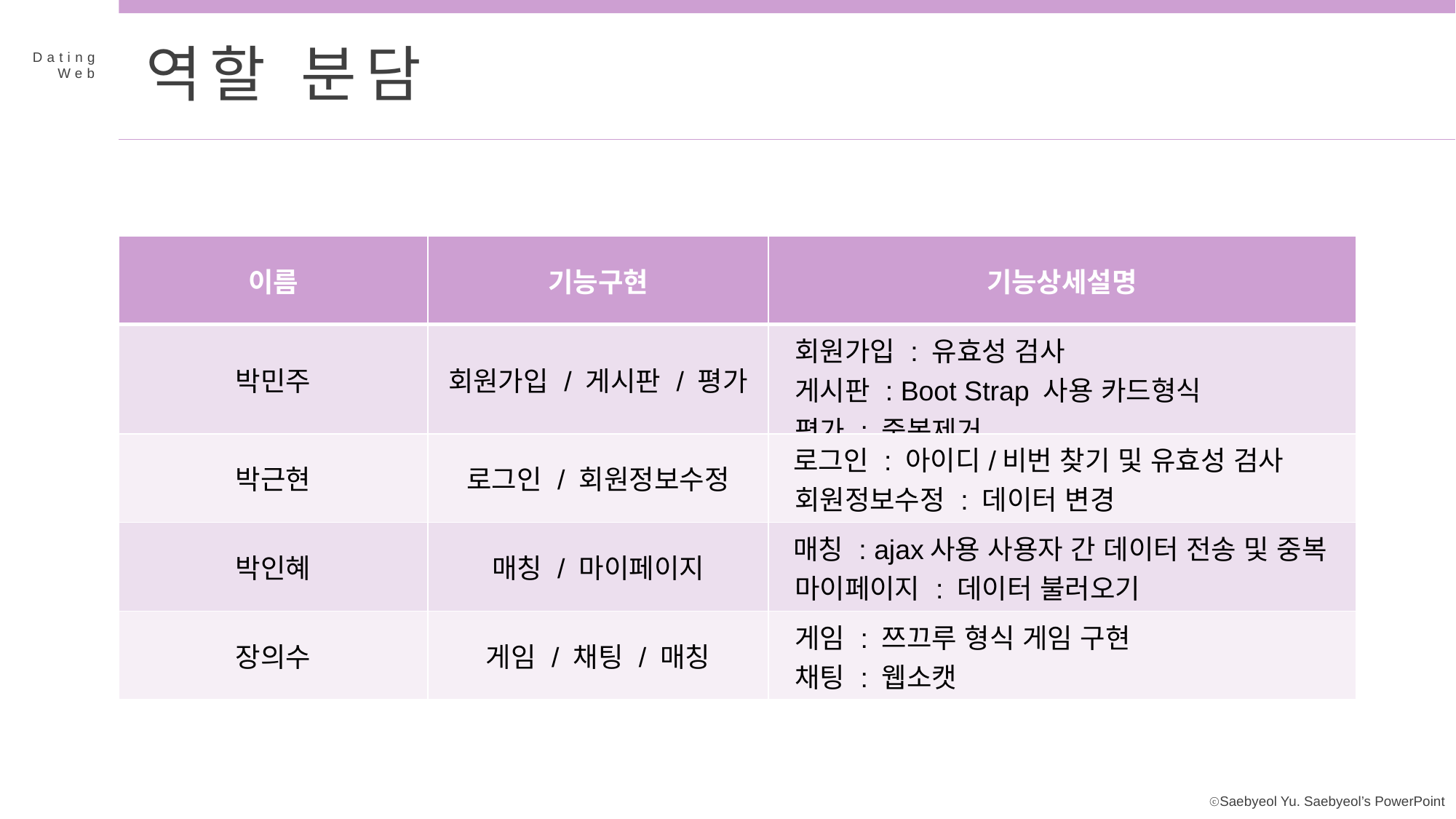

역할 분담
Dating
   Web

| 이름 | 기능구현 | 기능상세설명 |
| --- | --- | --- |
| 박민주 | 회원가입 / 게시판 / 평가 | 회원가입 : 유효성 검사 게시판 : Boot Strap 사용 카드형식 평가 : 중복제거 |
| 박근현 | 로그인 / 회원정보수정 | 로그인 : 아이디/비번 찾기 및 유효성 검사 회원정보수정 : 데이터 변경 |
| 박인혜 | 매칭 / 마이페이지 | 매칭 : ajax사용 사용자 간 데이터 전송 및 중복 마이페이지 : 데이터 불러오기 |
| 장의수 | 게임 / 채팅 / 매칭 | 게임 : 쯔끄루 형식 게임 구현 채팅 : 웹소캣 |